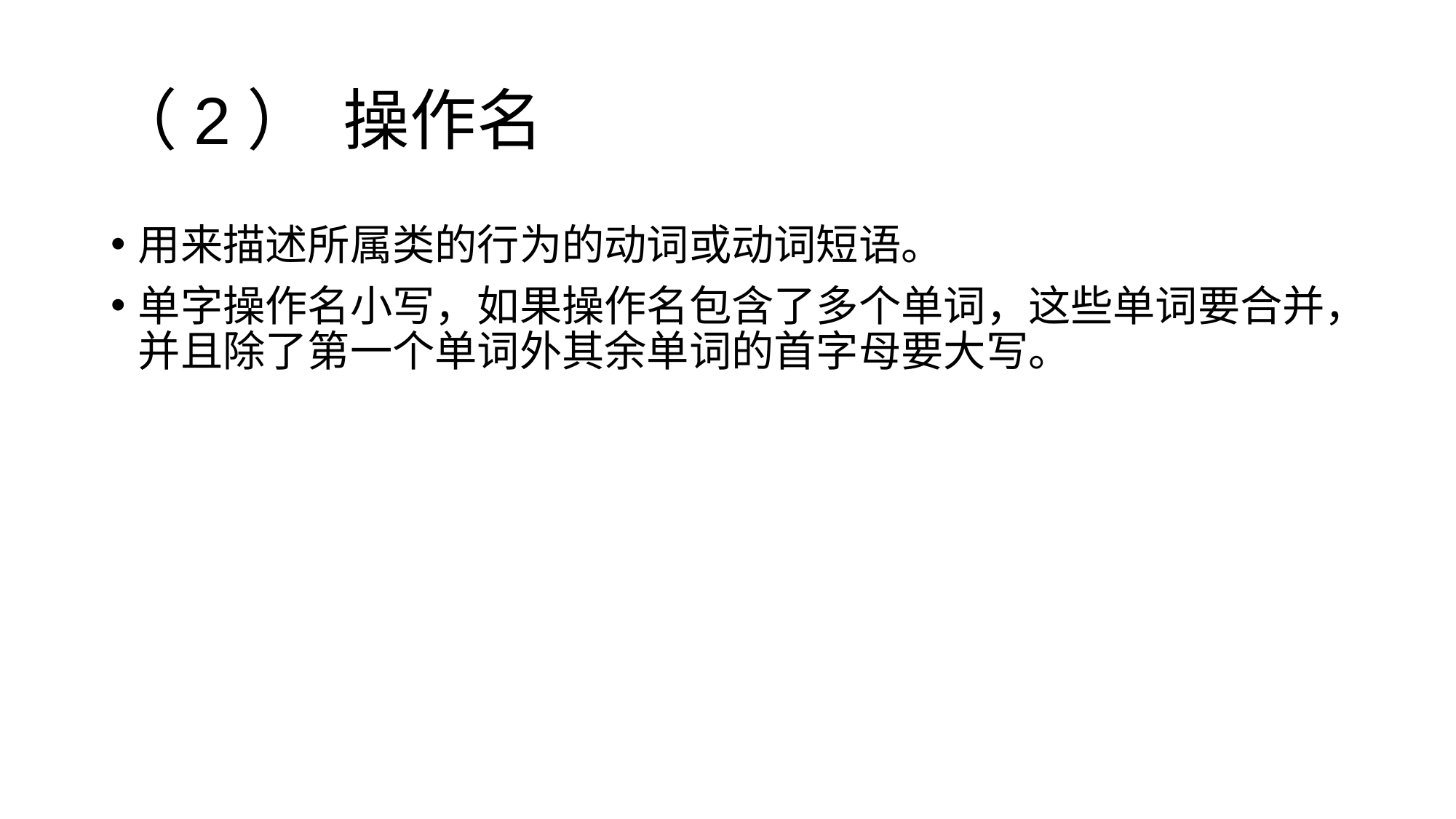

# （2）  操作名
用来描述所属类的行为的动词或动词短语。
单字操作名小写，如果操作名包含了多个单词，这些单词要合并，并且除了第一个单词外其余单词的首字母要大写。